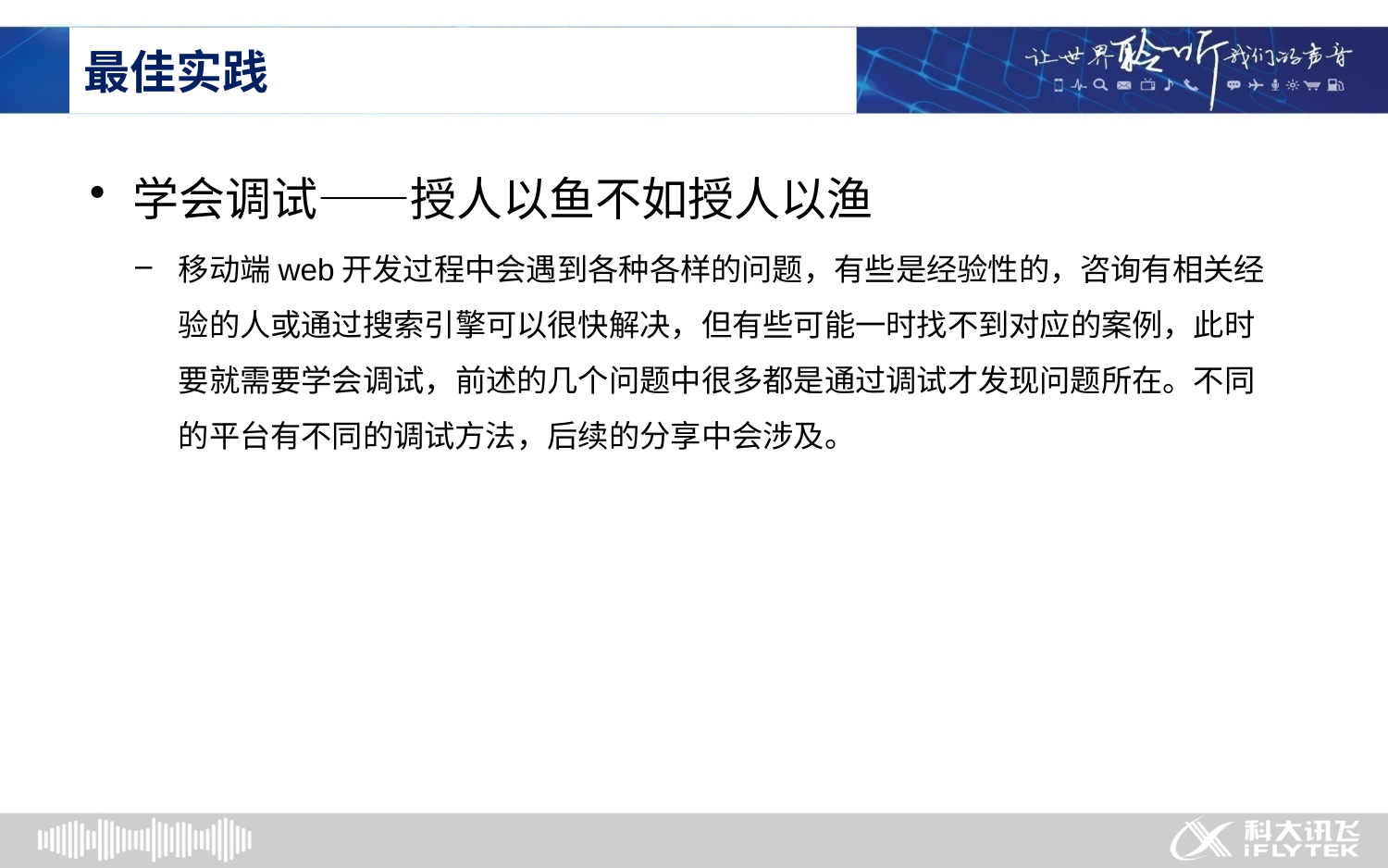

# 最佳实践
学会调试——授人以鱼不如授人以渔
移动端web开发过程中会遇到各种各样的问题，有些是经验性的，咨询有相关经验的人或通过搜索引擎可以很快解决，但有些可能一时找不到对应的案例，此时要就需要学会调试，前述的几个问题中很多都是通过调试才发现问题所在。不同的平台有不同的调试方法，后续的分享中会涉及。